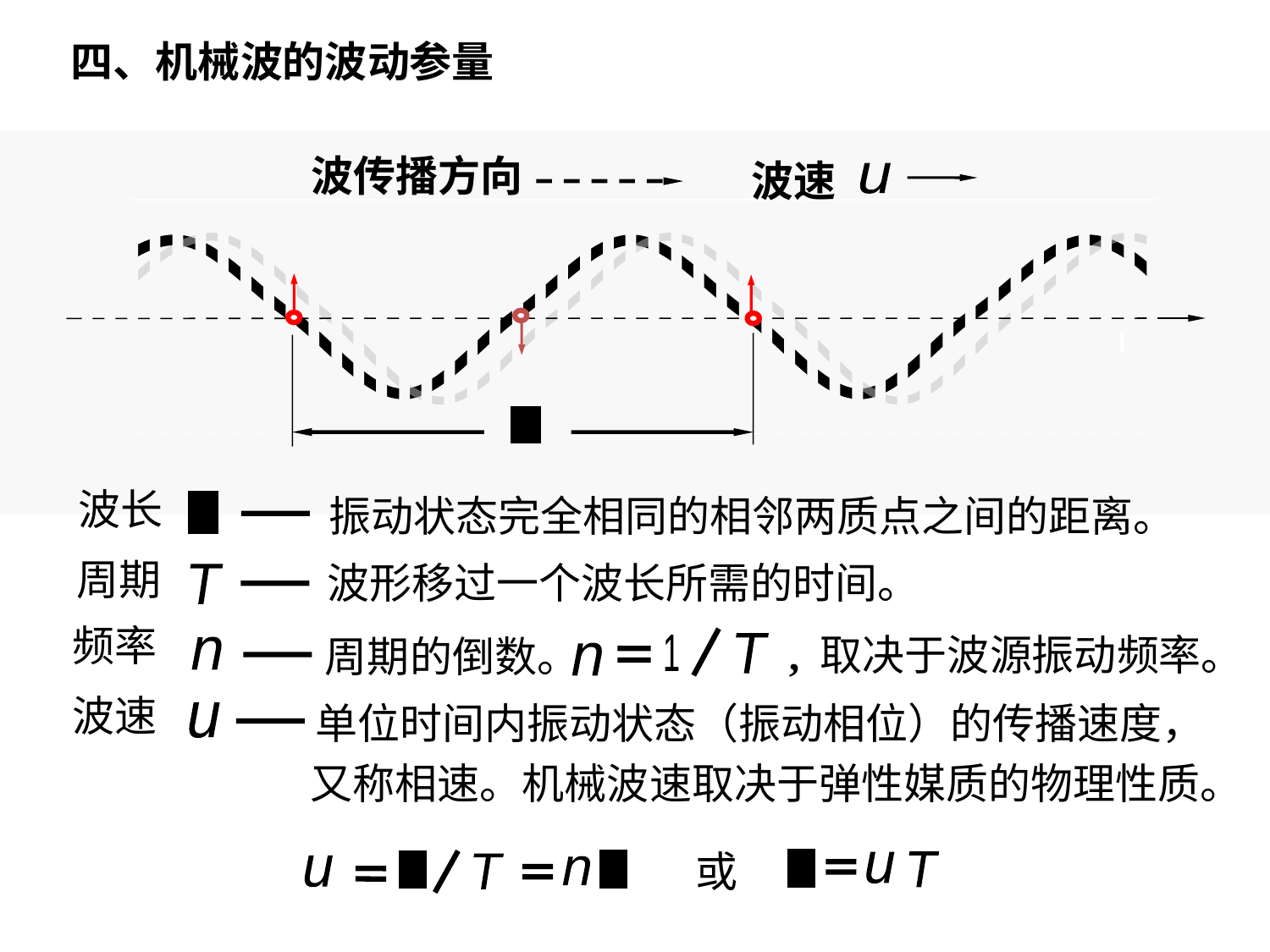

波长周期波速
四、机械波的波动参量

波传播方向
波速
u

λ

波长
振动状态完全相同的相邻两质点之间的距离。
λ

周期
波形移过一个波长所需的时间。
T

频率
, 取决于波源振动频率。
周期的倒数。

T
1
ν
ν

波速
单位时间内振动状态（振动相位）的传播速度，
u

   又称相速。机械波速取决于弹性媒质的物理性质。
或
λ
λ
λ

T
u
T
u
ν